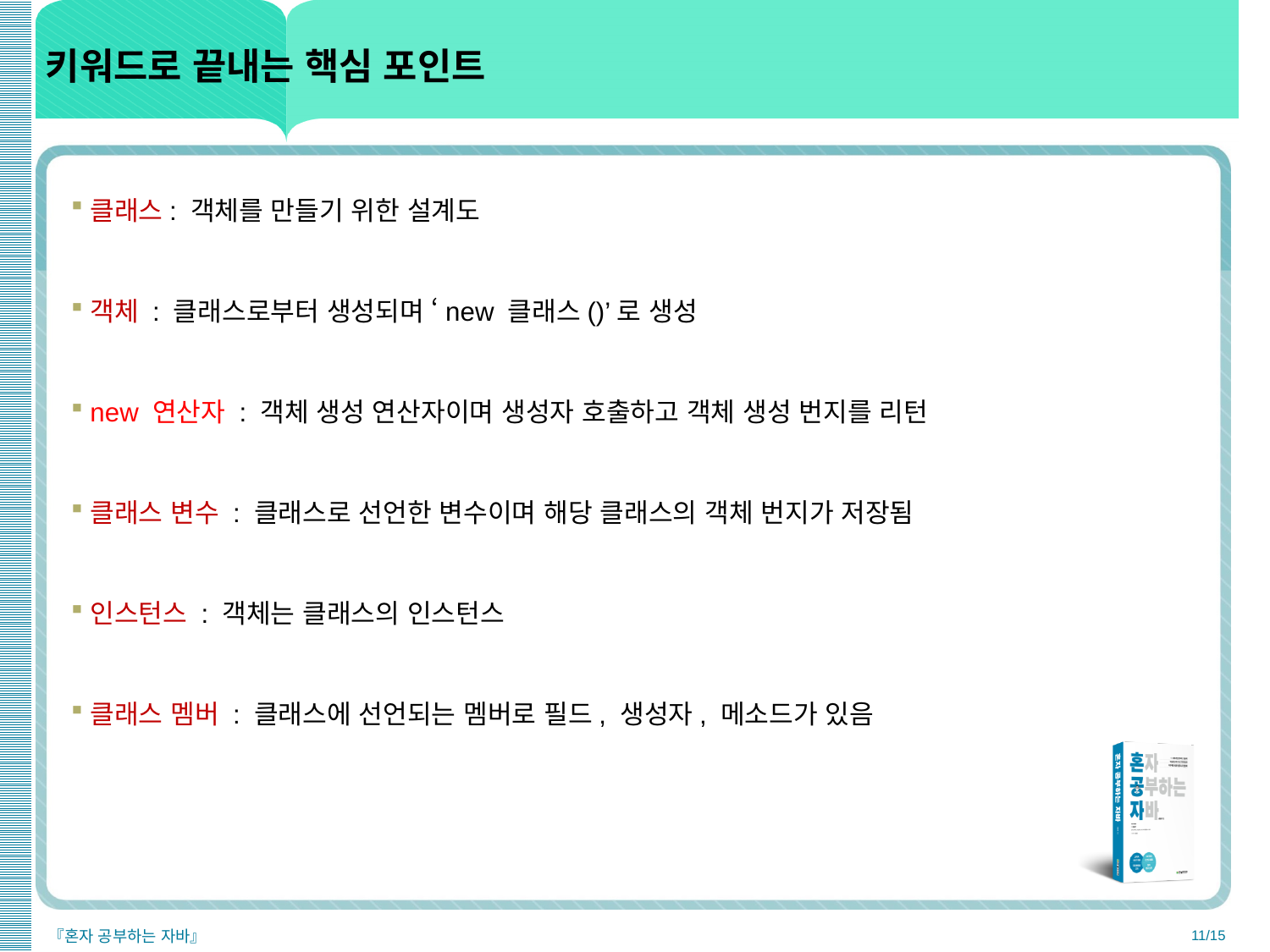

# 키워드로 끝내는 핵심 포인트

클래스: 객체를 만들기 위한 설계도

객체 : 클래스로부터 생성되며 ‘new 클래스()’로 생성

new 연산자 : 객체 생성 연산자이며 생성자 호출하고 객체 생성 번지를 리턴

클래스 변수 : 클래스로 선언한 변수이며 해당 클래스의 객체 번지가 저장됨

인스턴스 : 객체는 클래스의 인스턴스

클래스 멤버 : 클래스에 선언되는 멤버로 필드, 생성자, 메소드가 있음